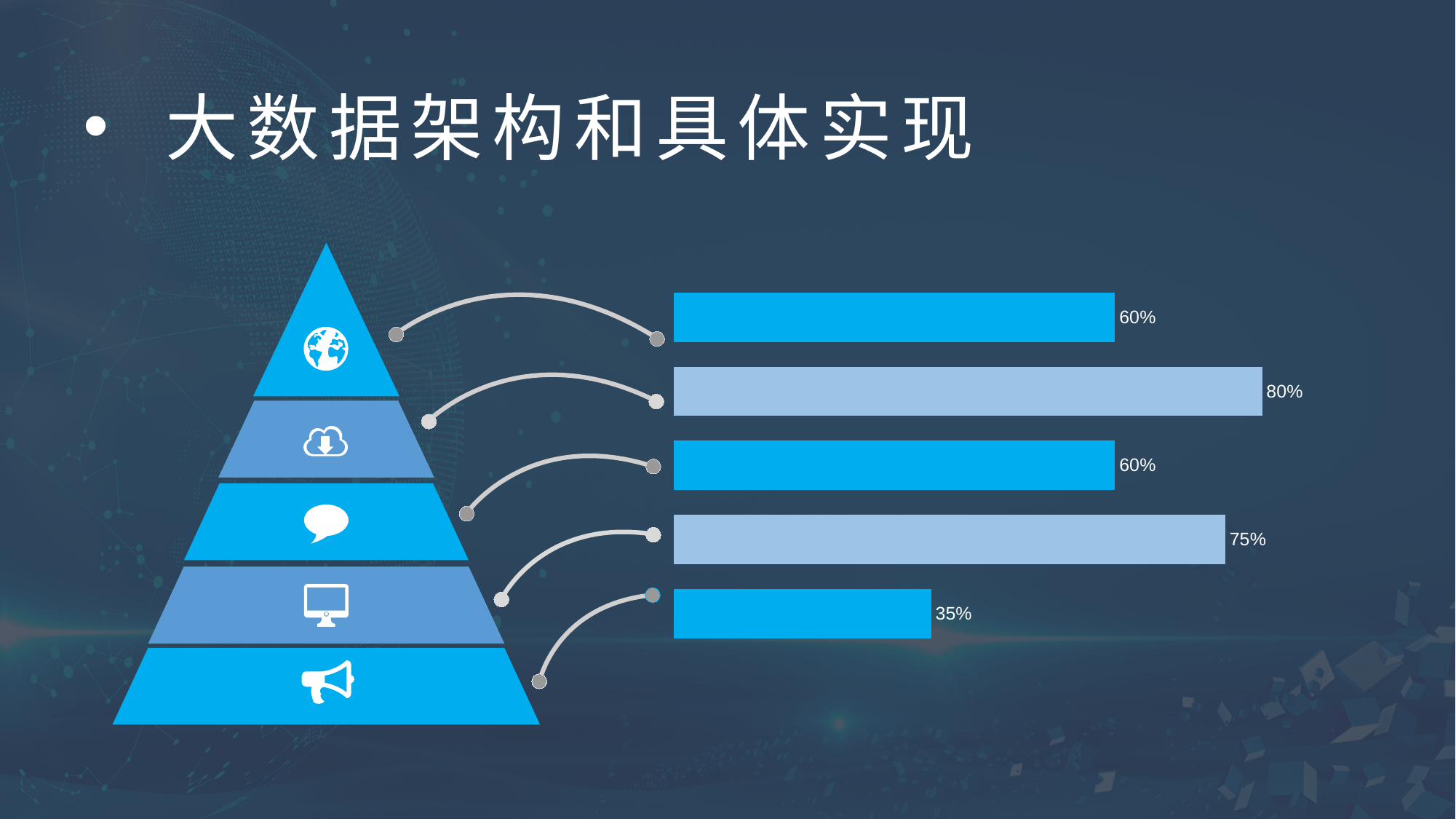

大数据架构和具体实现

### Chart

| Category |  |  |  |  |  |
|---|---|---|---|---|---|